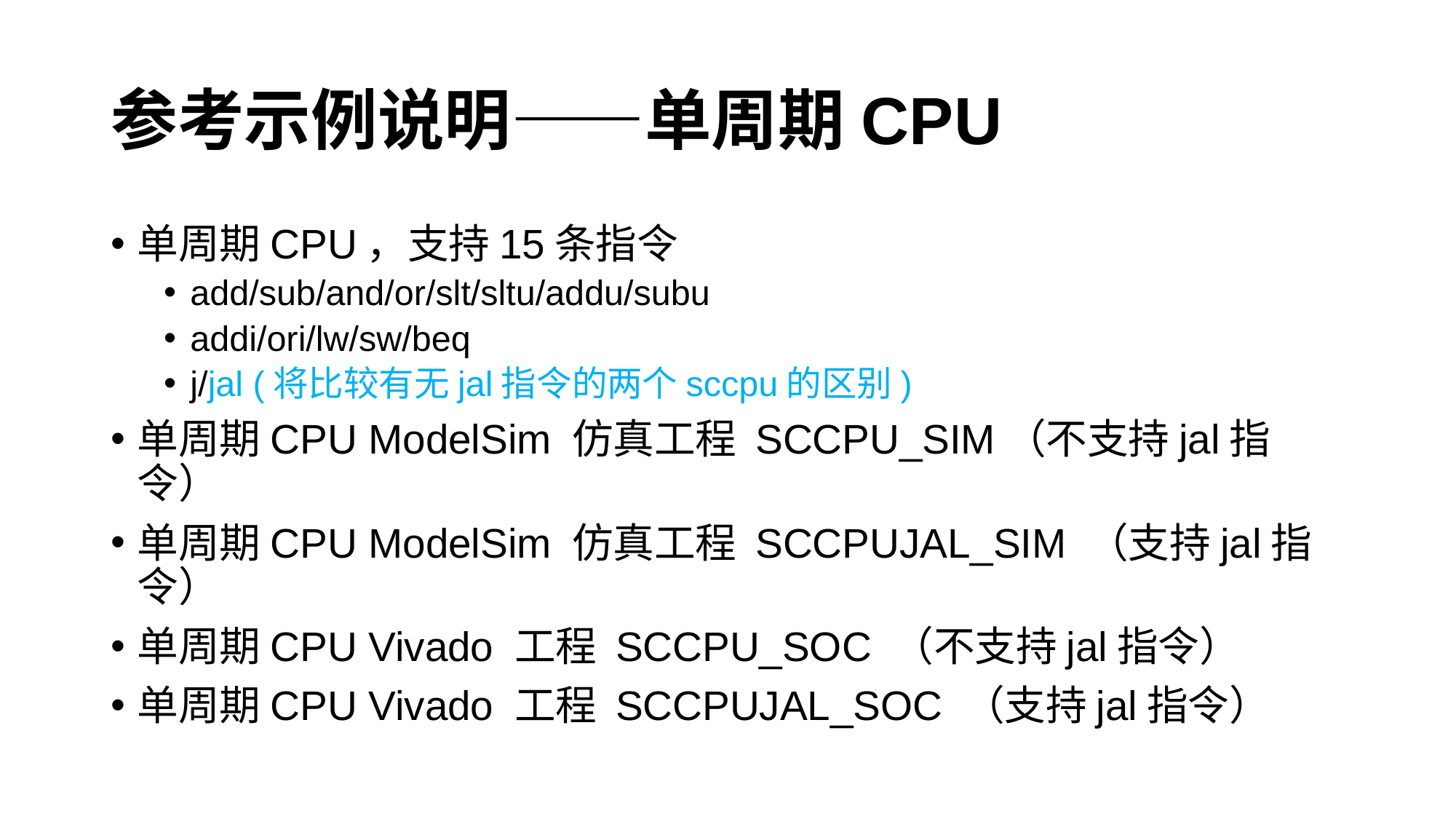

# 参考示例说明——单周期CPU
单周期CPU，支持15条指令
add/sub/and/or/slt/sltu/addu/subu
addi/ori/lw/sw/beq
j/jal (将比较有无jal指令的两个sccpu的区别)
单周期CPU ModelSim 仿真工程 SCCPU_SIM（不支持jal指令）
单周期CPU ModelSim 仿真工程 SCCPUJAL_SIM （支持jal指令）
单周期CPU Vivado 工程 SCCPU_SOC （不支持jal指令）
单周期CPU Vivado 工程 SCCPUJAL_SOC （支持jal指令）